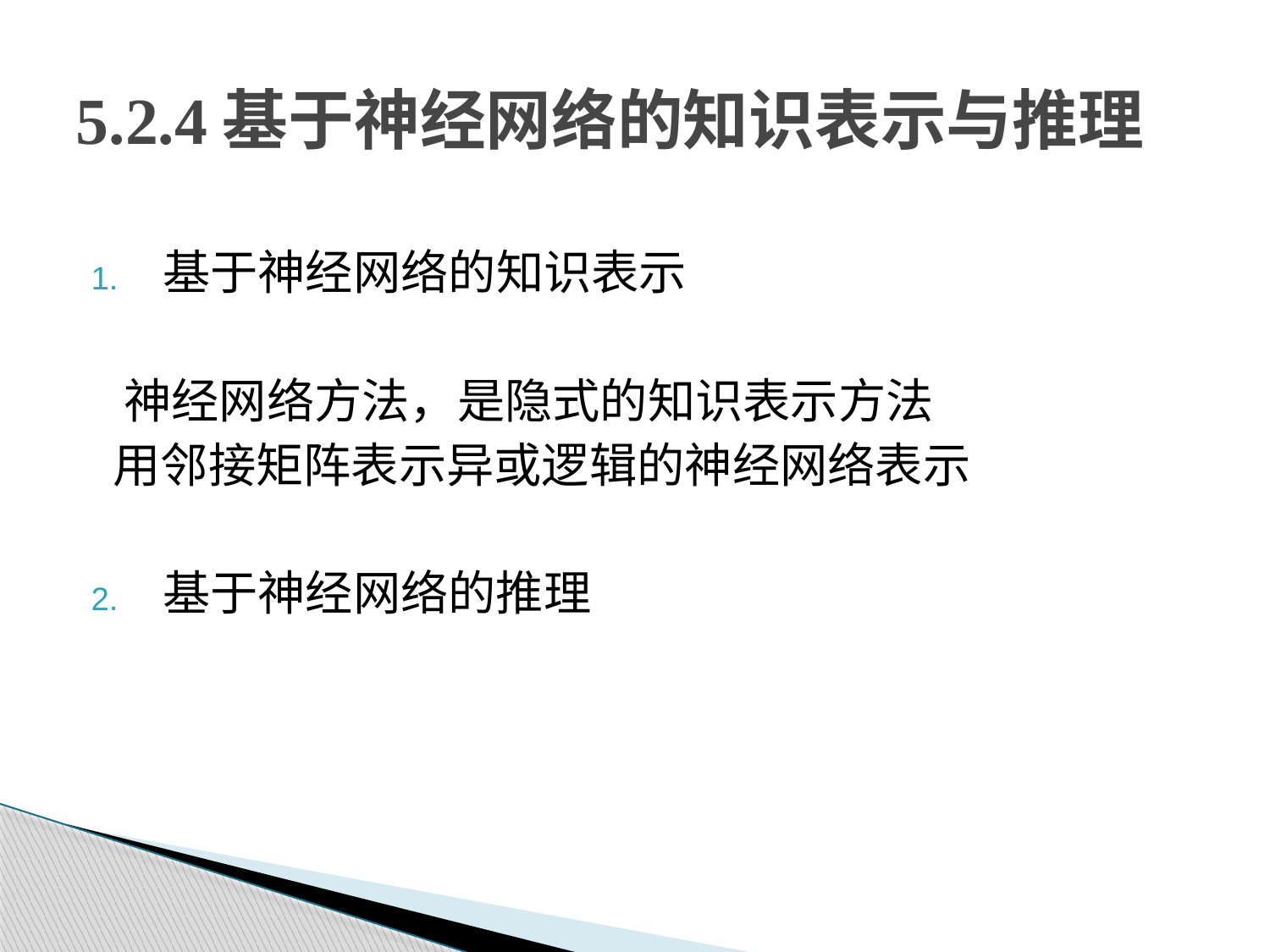

# 5.2.4基于神经网络的知识表示与推理
基于神经网络的知识表示

  神经网络方法，是隐式的知识表示方法
 用邻接矩阵表示异或逻辑的神经网络表示

基于神经网络的推理